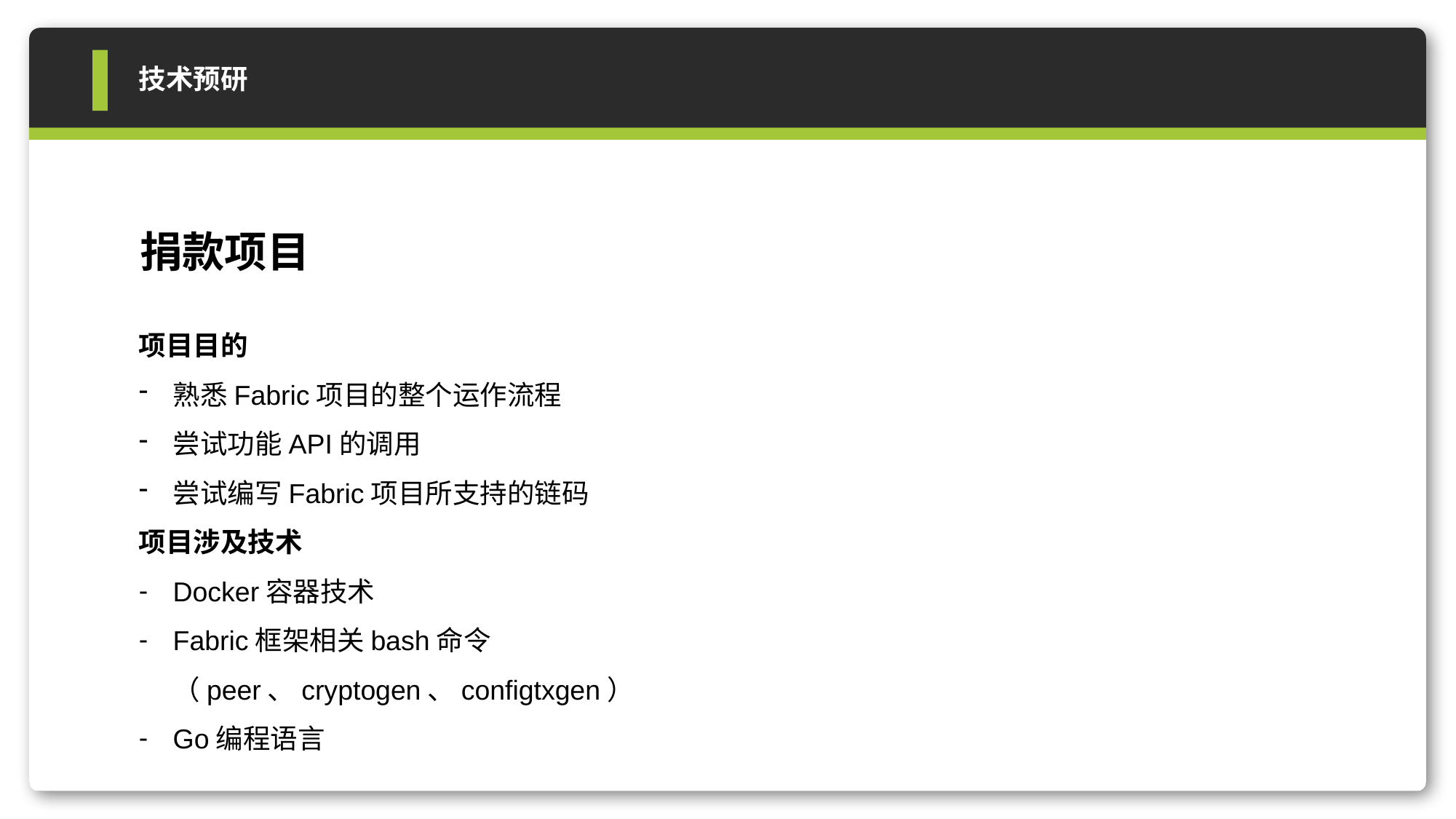

技术预研
捐款项目
项目目的
熟悉Fabric项目的整个运作流程
尝试功能API的调用
尝试编写Fabric项目所支持的链码
项目涉及技术
Docker容器技术
Fabric框架相关bash命令（peer、cryptogen、configtxgen）
Go编程语言